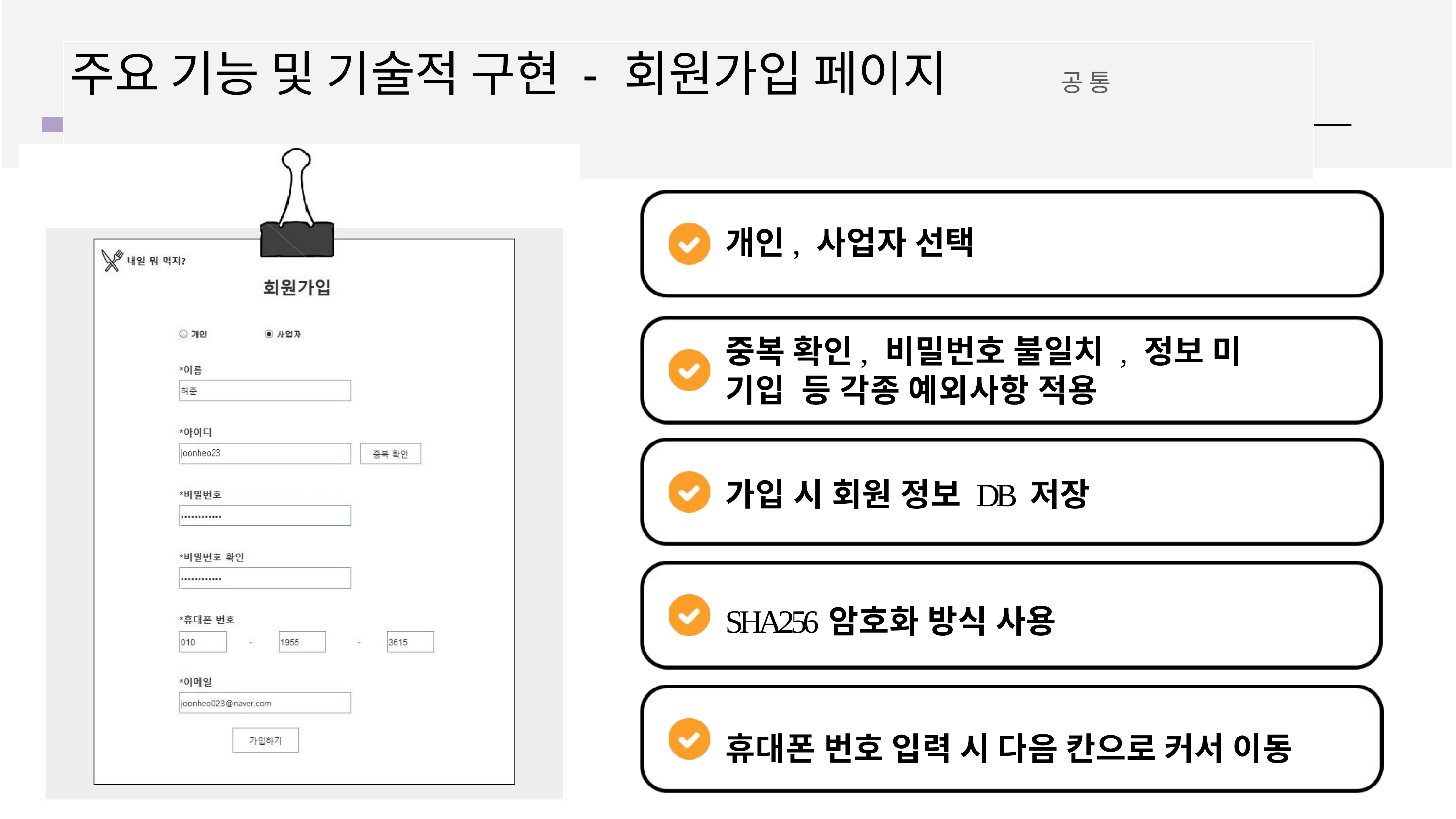

# 주요 기능 및 기술적 구현 - 회원가입 페이지	공 통

개인, 사업자 선택

중복 확인, 비밀번호 불일치 , 정보 미 기입  등 각종 예외사항 적용

가입 시 회원 정보 DB 저장

SHA256	암호화 방식 사용

휴대폰 번호 입력 시 다음 칸으로 커서 이동